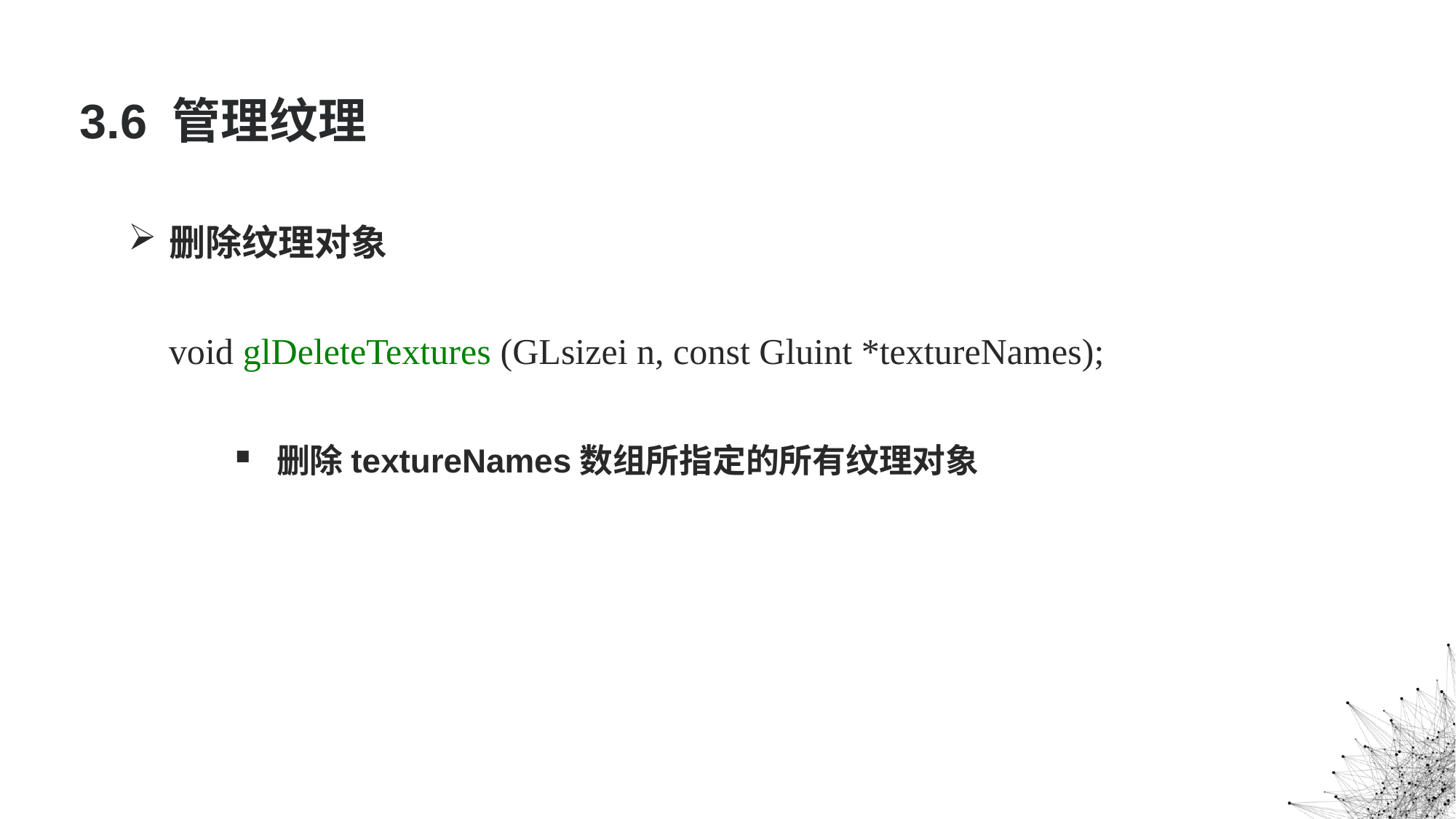

# 3.6 管理纹理
删除纹理对象

void glDeleteTextures (GLsizei n, const Gluint *textureNames);

删除textureNames数组所指定的所有纹理对象